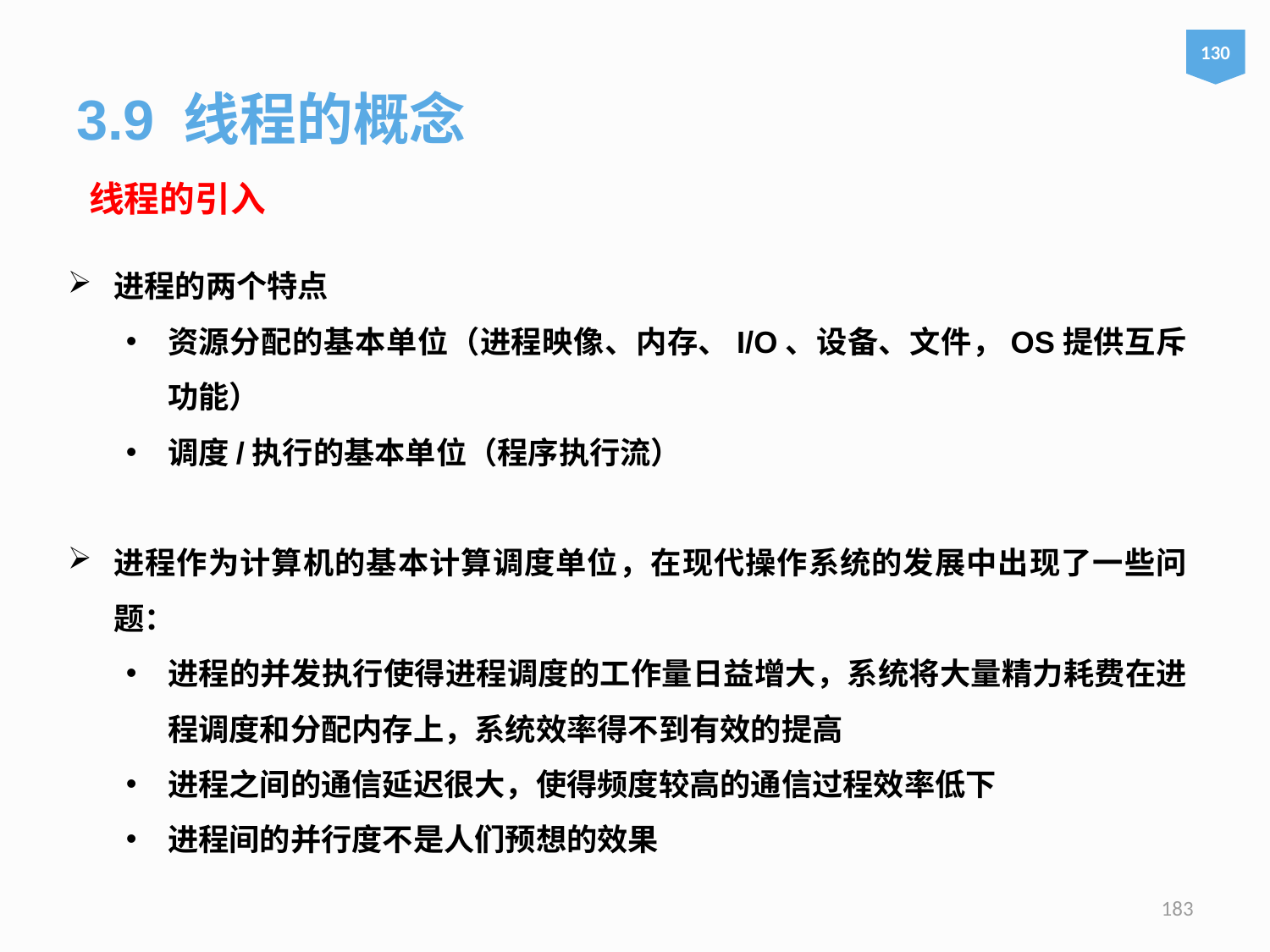

130
3.9 线程的概念
线程的引入

进程的两个特点
资源分配的基本单位（进程映像、内存、I/O、设备、文件，OS提供互斥功能）
调度/执行的基本单位（程序执行流）

进程作为计算机的基本计算调度单位，在现代操作系统的发展中出现了一些问题：
进程的并发执行使得进程调度的工作量日益增大，系统将大量精力耗费在进程调度和分配内存上，系统效率得不到有效的提高
进程之间的通信延迟很大，使得频度较高的通信过程效率低下
进程间的并行度不是人们预想的效果
183